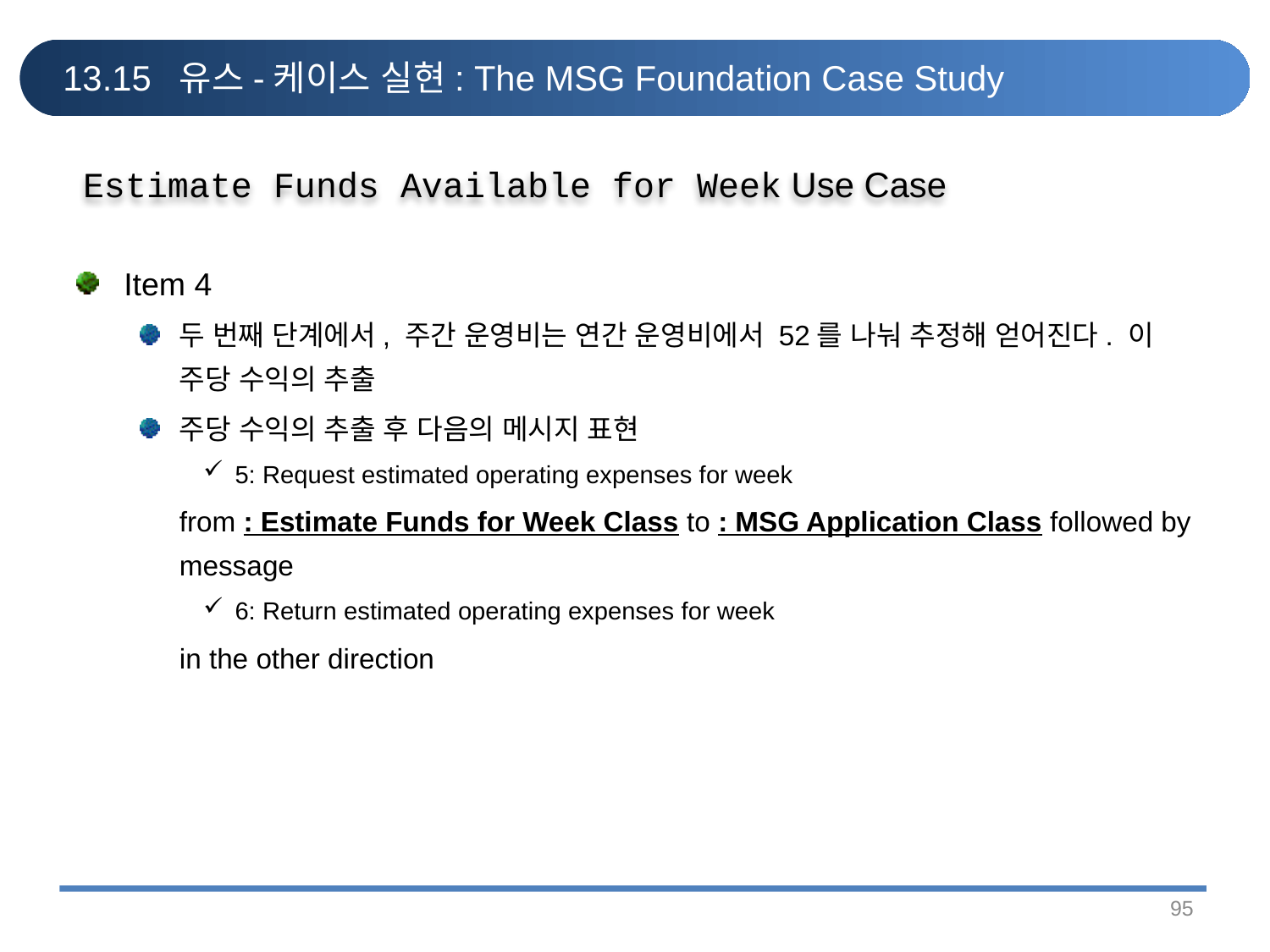

# 13.15  유스-케이스 실현: The MSG Foundation Case Study
Estimate Funds Available for Week Use Case
Item 4
두 번째 단계에서, 주간 운영비는 연간 운영비에서 52를 나눠 추정해 얻어진다. 이 주당 수익의 추출
주당 수익의 추출 후 다음의 메시지 표현
5: Request estimated operating expenses for week
	from : Estimate Funds for Week Class to : MSG Application Class followed by message
6: Return estimated operating expenses for week
	in the other direction
95